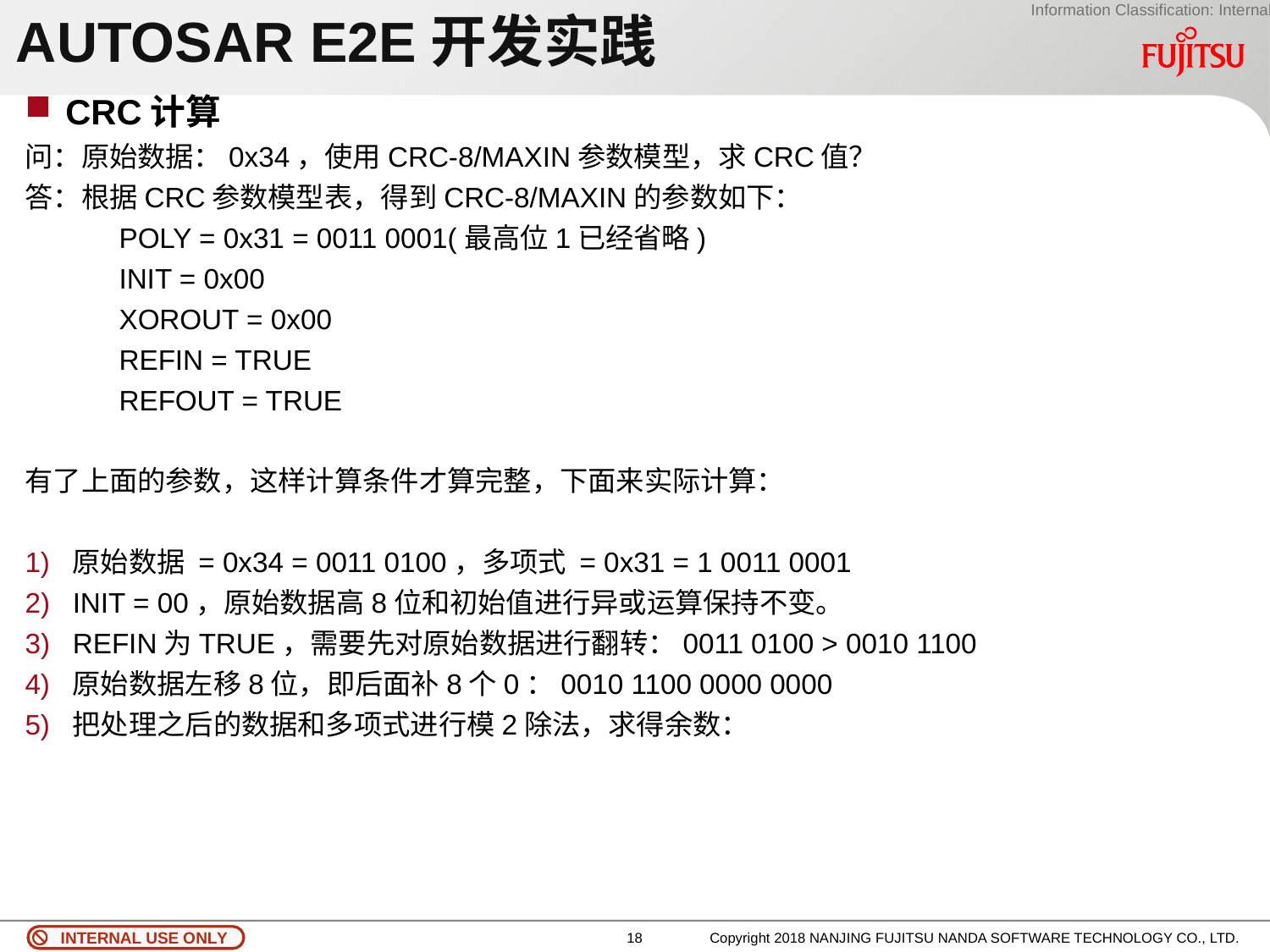

AUTOSAR E2E开发实践
CRC计算
问：原始数据：0x34，使用CRC-8/MAXIN参数模型，求CRC值？
答：根据CRC参数模型表，得到CRC-8/MAXIN的参数如下：
            POLY = 0x31 = 0011 0001(最高位1已经省略)
            INIT = 0x00
            XOROUT = 0x00
            REFIN = TRUE
            REFOUT = TRUE

有了上面的参数，这样计算条件才算完整，下面来实际计算：

原始数据 = 0x34 = 0011 0100，多项式 = 0x31 = 1 0011 0001
INIT = 00，原始数据高8位和初始值进行异或运算保持不变。
REFIN为TRUE，需要先对原始数据进行翻转：0011 0100 > 0010 1100
原始数据左移8位，即后面补8个0：0010 1100 0000 0000
把处理之后的数据和多项式进行模2除法，求得余数：
18
Copyright 2018 NANJING FUJITSU NANDA SOFTWARE TECHNOLOGY CO., LTD.